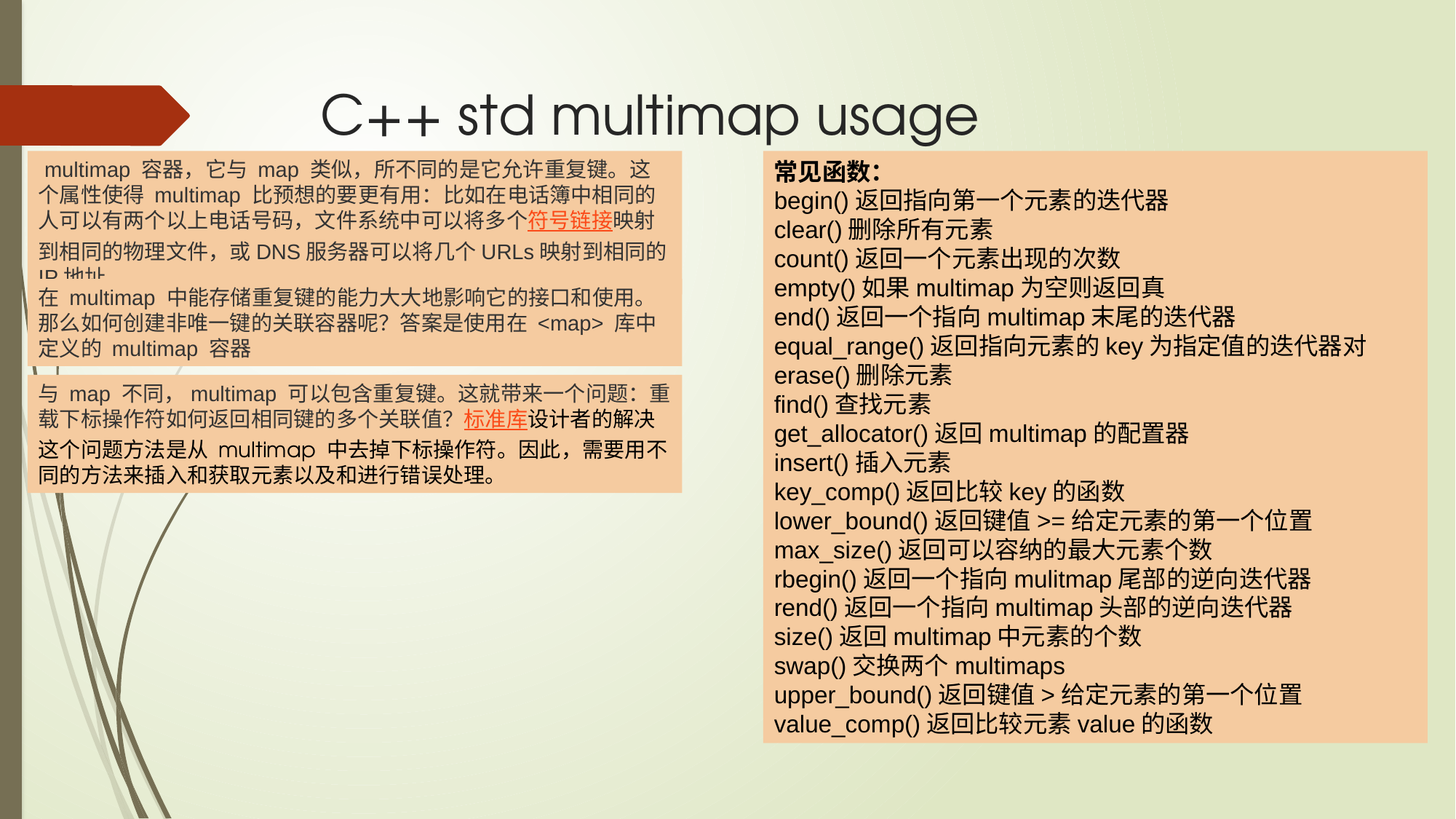

# C++ std multimap usage
 multimap 容器，它与 map 类似，所不同的是它允许重复键。这个属性使得 multimap 比预想的要更有用：比如在电话簿中相同的人可以有两个以上电话号码，文件系统中可以将多个符号链接映射到相同的物理文件，或DNS服务器可以将几个URLs映射到相同的IP地址
常见函数：
begin()返回指向第一个元素的迭代器
clear()删除所有元素
count()返回一个元素出现的次数
empty()如果multimap为空则返回真
end()返回一个指向multimap末尾的迭代器
equal_range()返回指向元素的key为指定值的迭代器对
erase()删除元素
find()查找元素
get_allocator()返回multimap的配置器
insert()插入元素
key_comp()返回比较key的函数
lower_bound()返回键值>=给定元素的第一个位置
max_size()返回可以容纳的最大元素个数
rbegin()返回一个指向mulitmap尾部的逆向迭代器
rend()返回一个指向multimap头部的逆向迭代器
size()返回multimap中元素的个数
swap()交换两个multimaps
upper_bound()返回键值>给定元素的第一个位置
value_comp()返回比较元素value的函数
在 multimap 中能存储重复键的能力大大地影响它的接口和使用。那么如何创建非唯一键的关联容器呢？答案是使用在 <map> 库中定义的 multimap 容器
与 map 不同，multimap 可以包含重复键。这就带来一个问题：重载下标操作符如何返回相同键的多个关联值？标准库设计者的解决这个问题方法是从 multimap 中去掉下标操作符。因此，需要用不同的方法来插入和获取元素以及和进行错误处理。